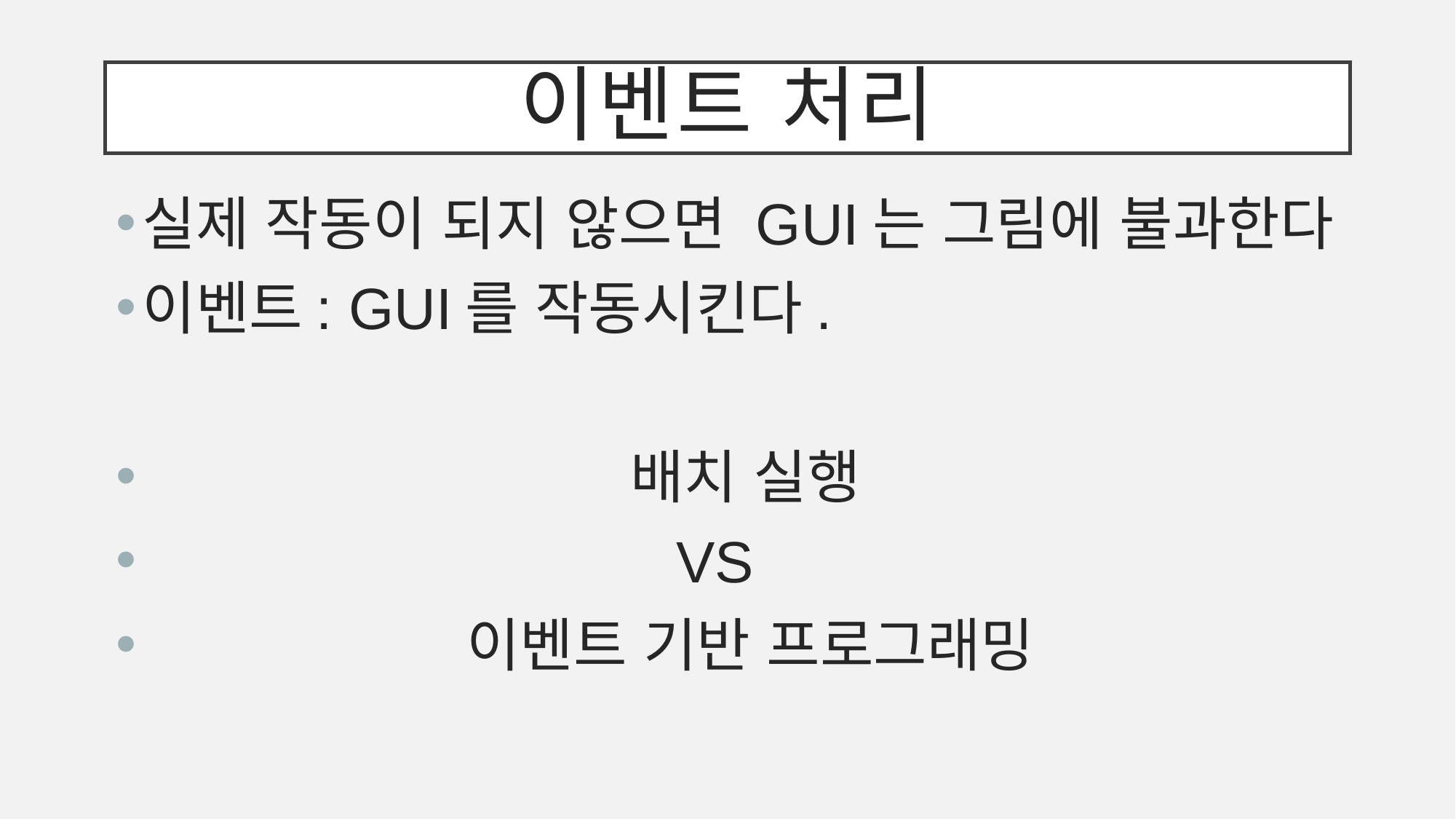

# 이벤트 처리
실제 작동이 되지 않으면 GUI는 그림에 불과한다
이벤트: GUI를 작동시킨다.

                             배치 실행
                                 VS
                   이벤트 기반 프로그래밍